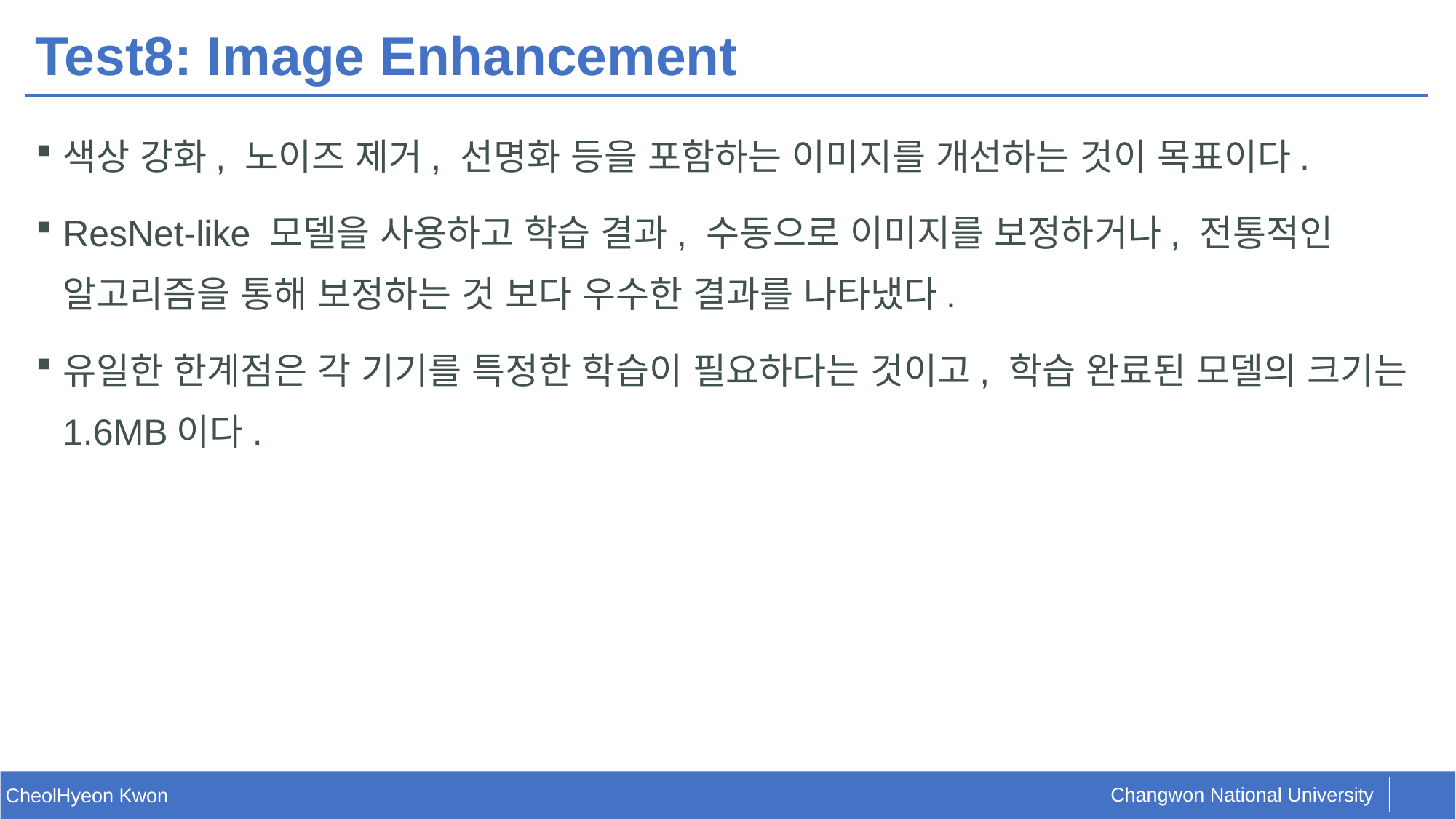

# Test8: Image Enhancement
색상 강화, 노이즈 제거, 선명화 등을 포함하는 이미지를 개선하는 것이 목표이다.
ResNet-like 모델을 사용하고 학습 결과, 수동으로 이미지를 보정하거나, 전통적인 알고리즘을 통해 보정하는 것 보다 우수한 결과를 나타냈다.
유일한 한계점은 각 기기를 특정한 학습이 필요하다는 것이고, 학습 완료된 모델의 크기는 1.6MB이다.